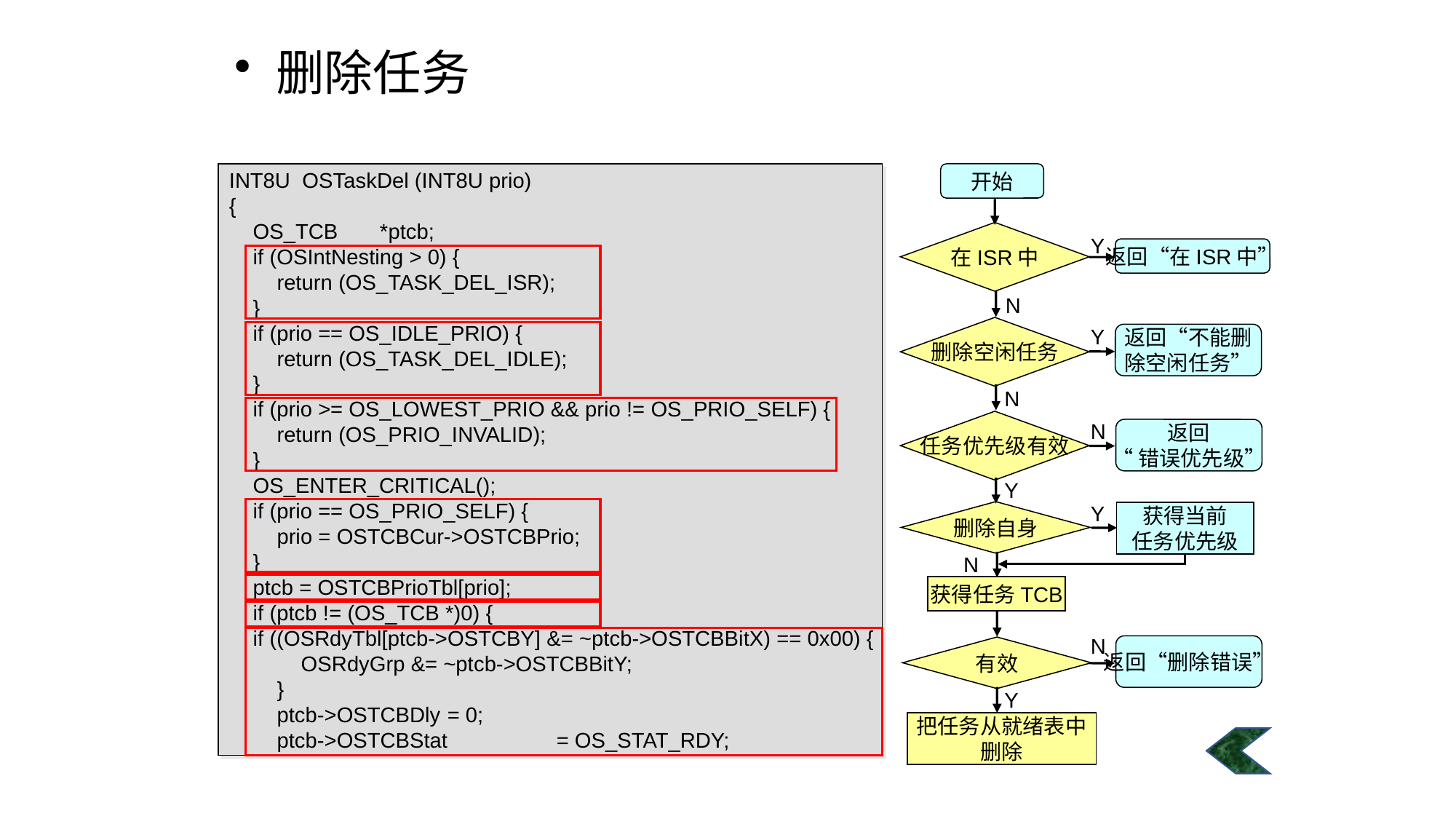

删除任务
#
INT8U  OSTaskDel (INT8U prio)
{
    OS_TCB       *ptcb;
    if (OSIntNesting > 0) {
        return (OS_TASK_DEL_ISR);
    }
    if (prio == OS_IDLE_PRIO) {
        return (OS_TASK_DEL_IDLE);
    }
    if (prio >= OS_LOWEST_PRIO && prio != OS_PRIO_SELF) {
        return (OS_PRIO_INVALID);
    }
    OS_ENTER_CRITICAL();
    if (prio == OS_PRIO_SELF) {
        prio = OSTCBCur->OSTCBPrio;
    }
    ptcb = OSTCBPrioTbl[prio];
    if (ptcb != (OS_TCB *)0) {
    if ((OSRdyTbl[ptcb->OSTCBY] &= ~ptcb->OSTCBBitX) == 0x00) {
            OSRdyGrp &= ~ptcb->OSTCBBitY;
        }
        ptcb->OSTCBDly	= 0;
        ptcb->OSTCBStat	= OS_STAT_RDY;
开始

在ISR中
Y
返回“在ISR中”

N

删除空闲任务
Y

返回“不能删
除空闲任务”

N

任务优先级有效
N

返回
“错误优先级”
Y

Y

获得当前
任务优先级

删除自身
N

获得任务TCB

N
返回“删除错误”

有效
Y

把任务从就绪表中
删除